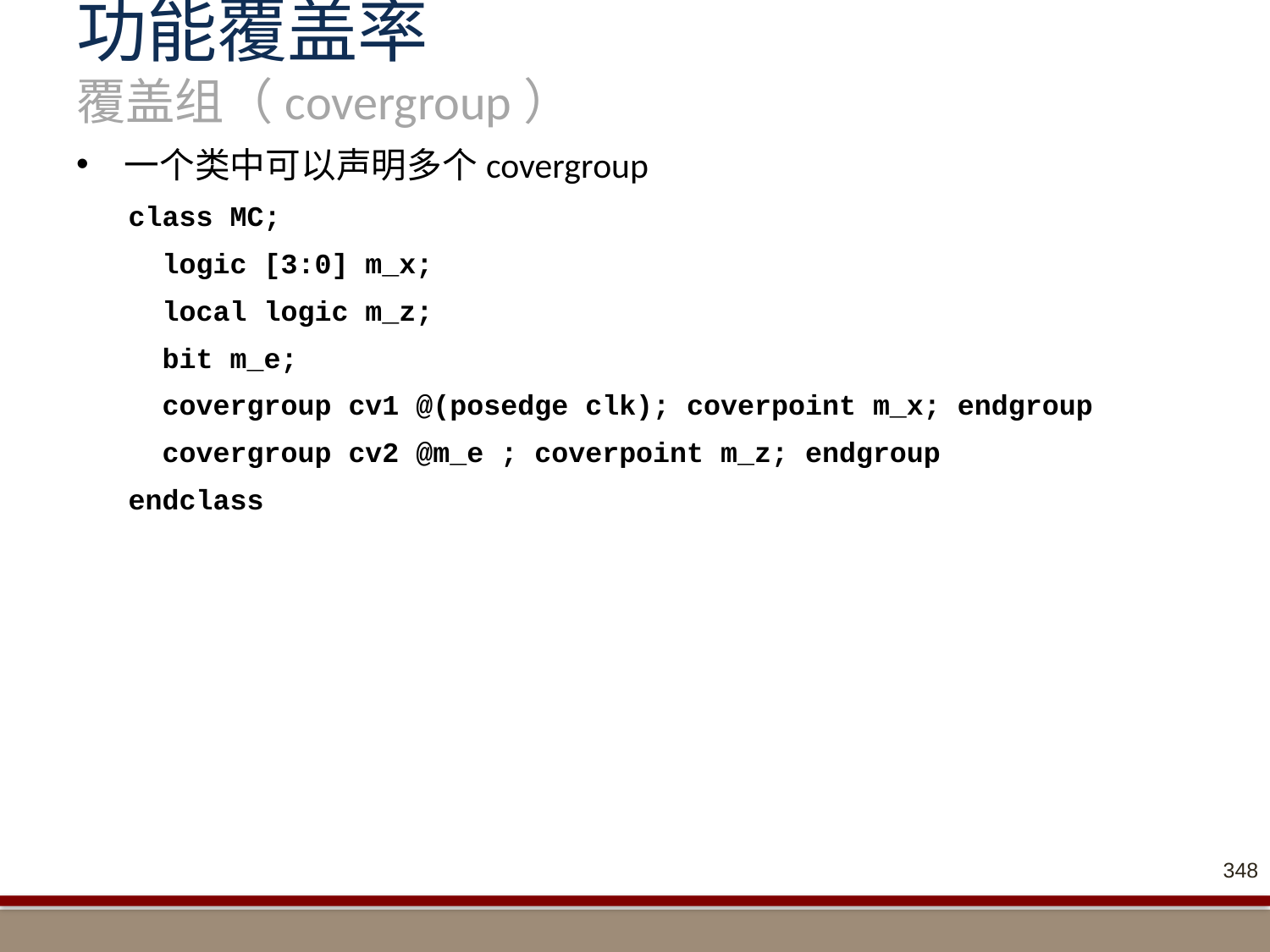

# 功能覆盖率 覆盖组（covergroup）
一个类中可以声明多个covergroup
class MC;
  logic [3:0] m_x;
  local logic m_z;
  bit m_e;
  covergroup cv1 @(posedge clk); coverpoint m_x; endgroup
  covergroup cv2 @m_e ; coverpoint m_z; endgroup
endclass
348